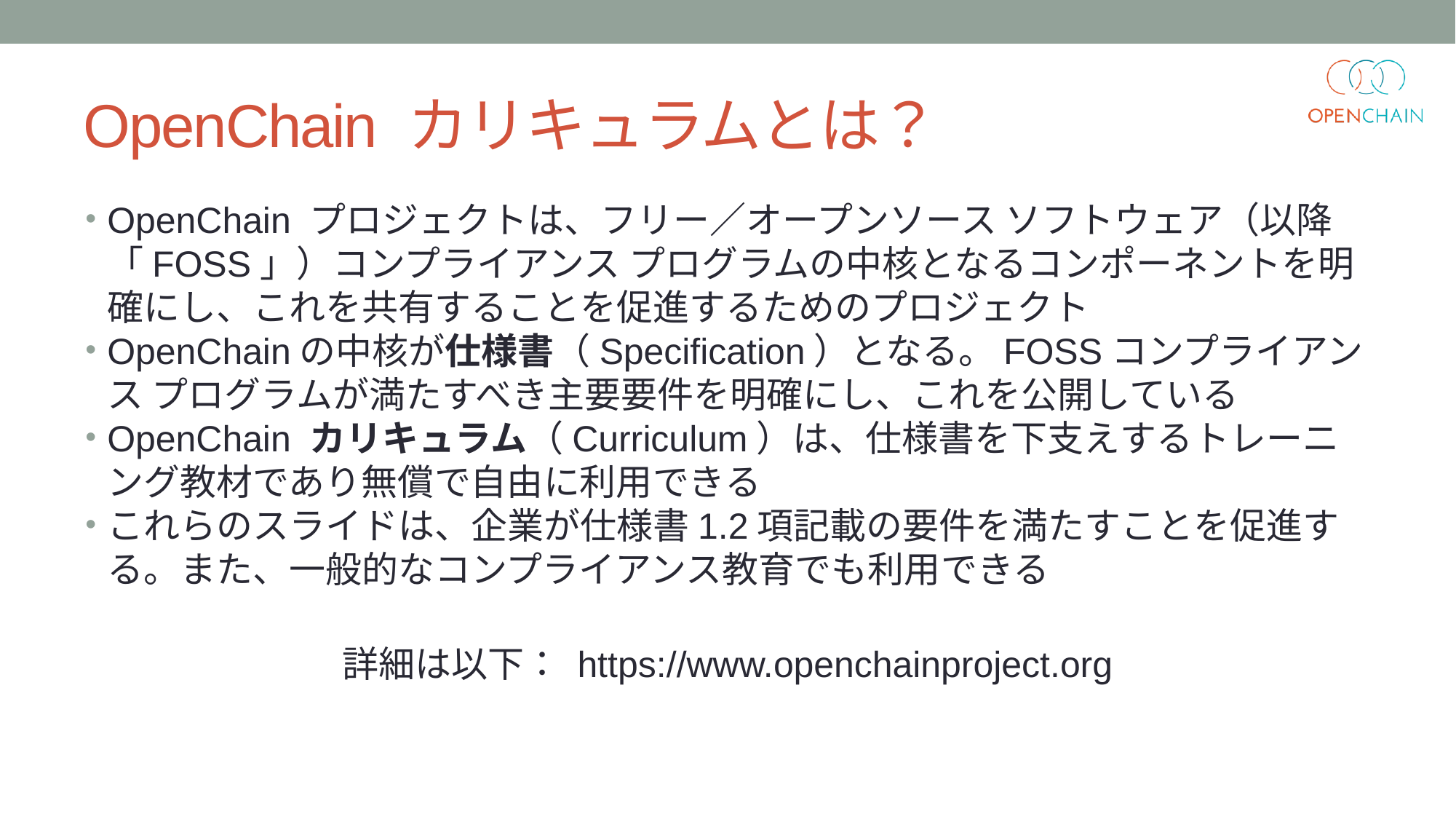

# OpenChain カリキュラムとは？
OpenChain プロジェクトは、フリー／オープンソース ソフトウェア（以降「FOSS」）コンプライアンス プログラムの中核となるコンポーネントを明確にし、これを共有することを促進するためのプロジェクト
OpenChainの中核が仕様書（Specification）となる。FOSSコンプライアンス プログラムが満たすべき主要要件を明確にし、これを公開している
OpenChain カリキュラム（Curriculum）は、仕様書を下支えするトレーニング教材であり無償で自由に利用できる
これらのスライドは、企業が仕様書1.2項記載の要件を満たすことを促進する。また、一般的なコンプライアンス教育でも利用できる

詳細は以下： https://www.openchainproject.org